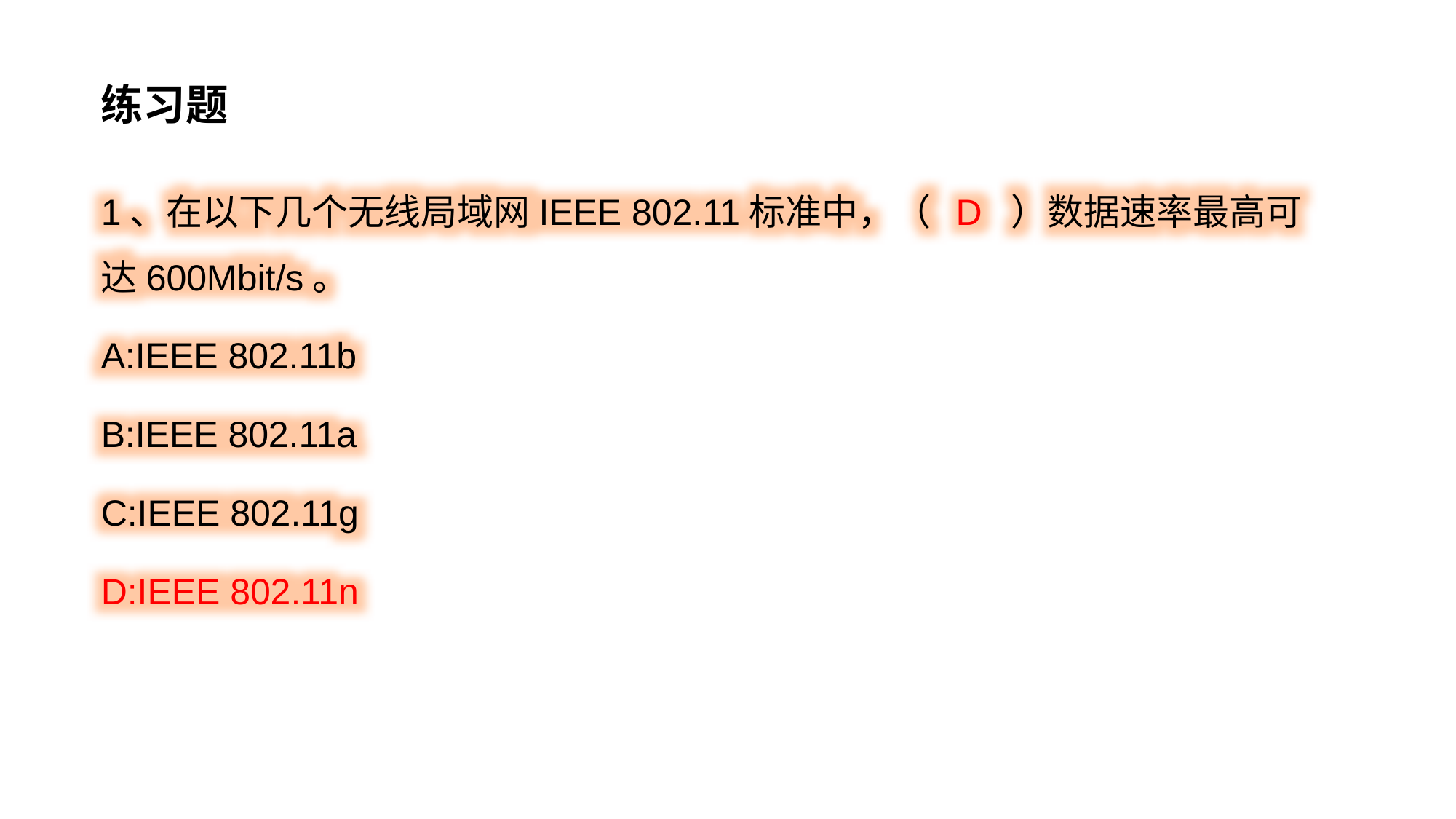

练习题
1、在以下几个无线局域网IEEE 802.11标准中，（  D  ）数据速率最高可达600Mbit/s。

A:IEEE 802.11b

B:IEEE 802.11a

C:IEEE 802.11g

D:IEEE 802.11n